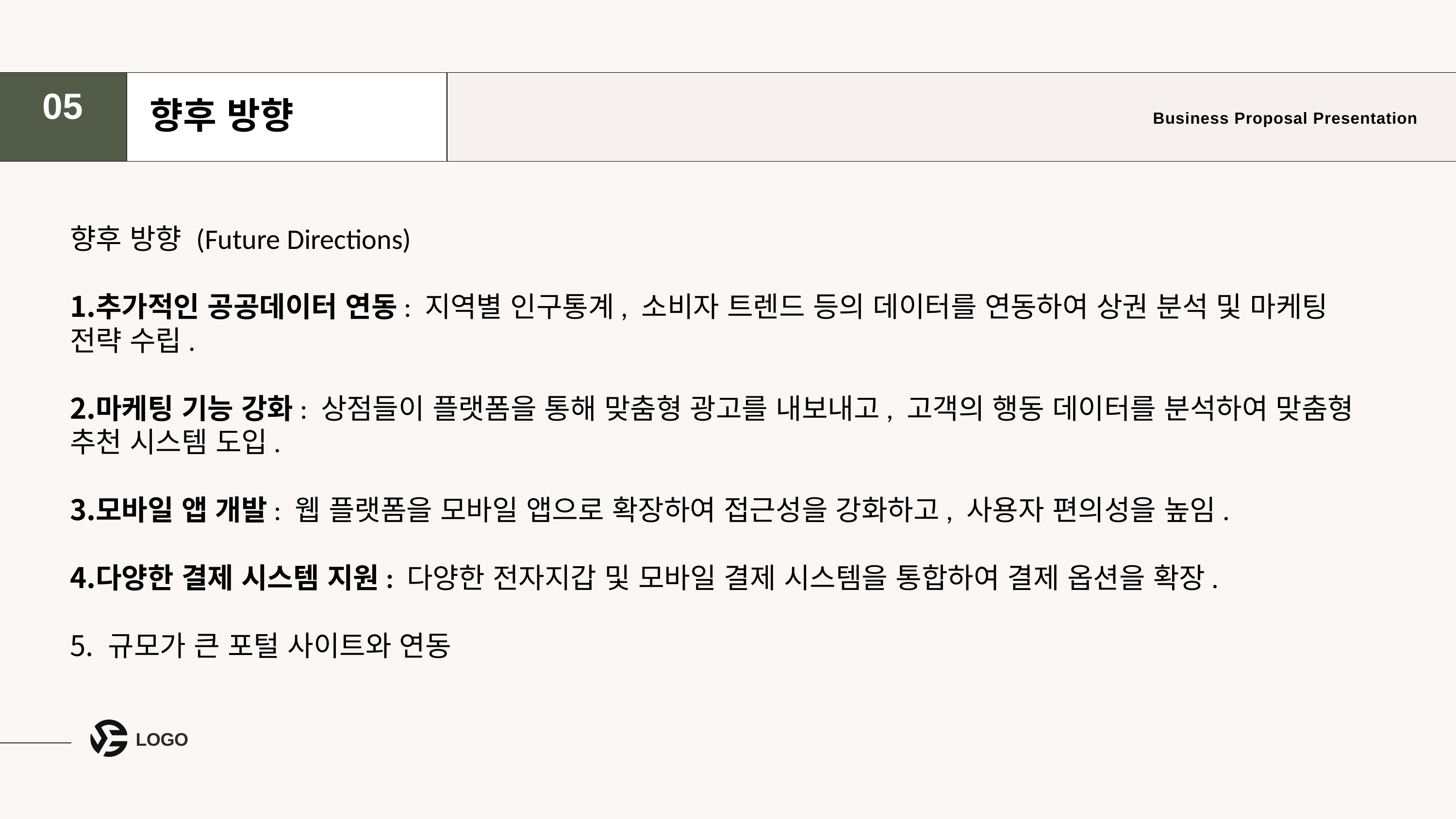

05

향후 방향

Business Proposal Presentation
향후 방향 (Future Directions)

추가적인 공공데이터 연동: 지역별 인구통계, 소비자 트렌드 등의 데이터를 연동하여 상권 분석 및 마케팅 전략 수립.

마케팅 기능 강화: 상점들이 플랫폼을 통해 맞춤형 광고를 내보내고, 고객의 행동 데이터를 분석하여 맞춤형 추천 시스템 도입.

모바일 앱 개발: 웹 플랫폼을 모바일 앱으로 확장하여 접근성을 강화하고, 사용자 편의성을 높임.

다양한 결제 시스템 지원: 다양한 전자지갑 및 모바일 결제 시스템을 통합하여 결제 옵션을 확장.

 규모가 큰 포털 사이트와 연동

LOGO